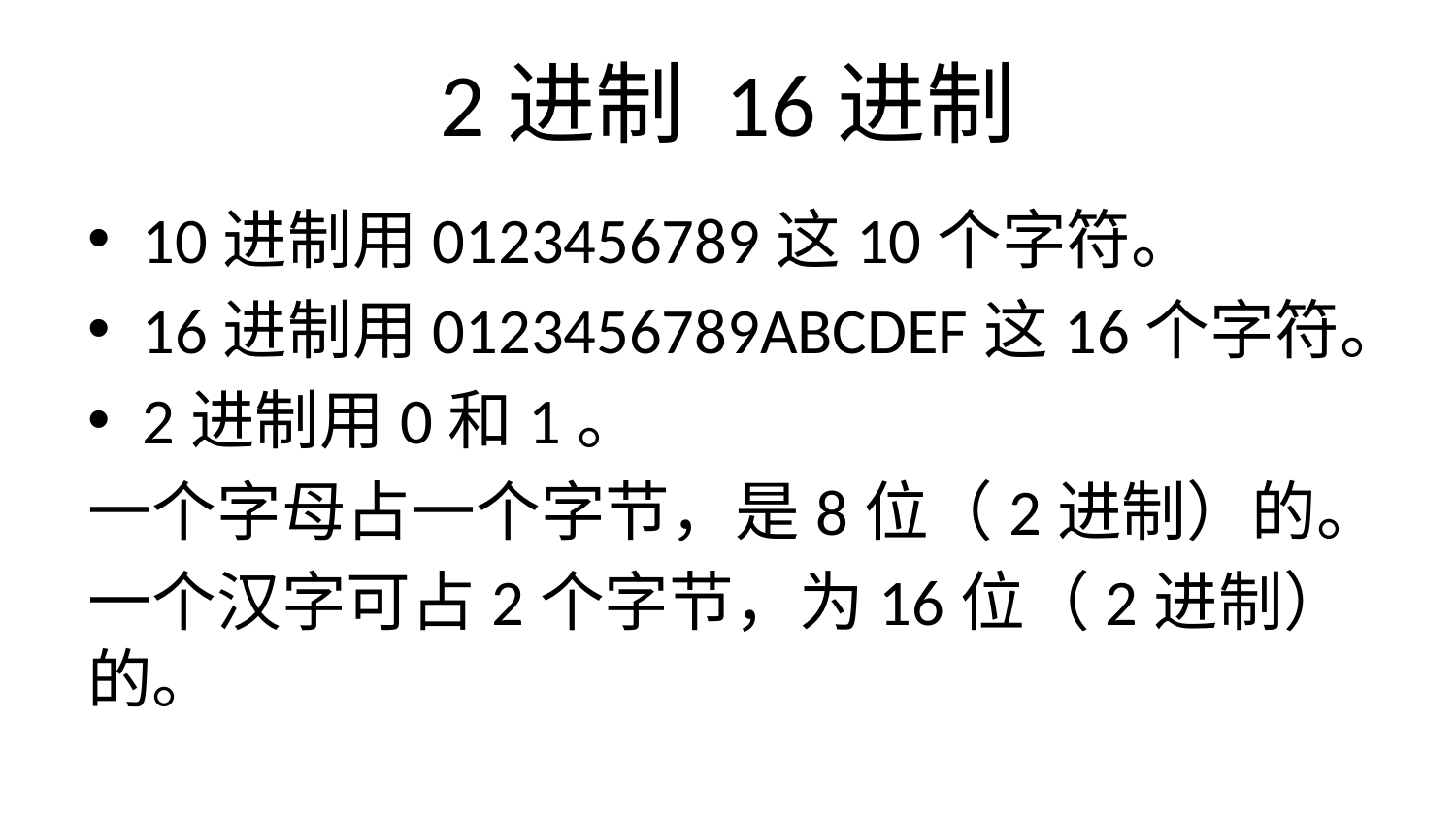

# 2进制 16进制
10进制用0123456789这10个字符。
16进制用0123456789ABCDEF这16个字符。
2进制用0和1。
一个字母占一个字节，是8位（2进制）的。
一个汉字可占2个字节，为16位（2进制）的。